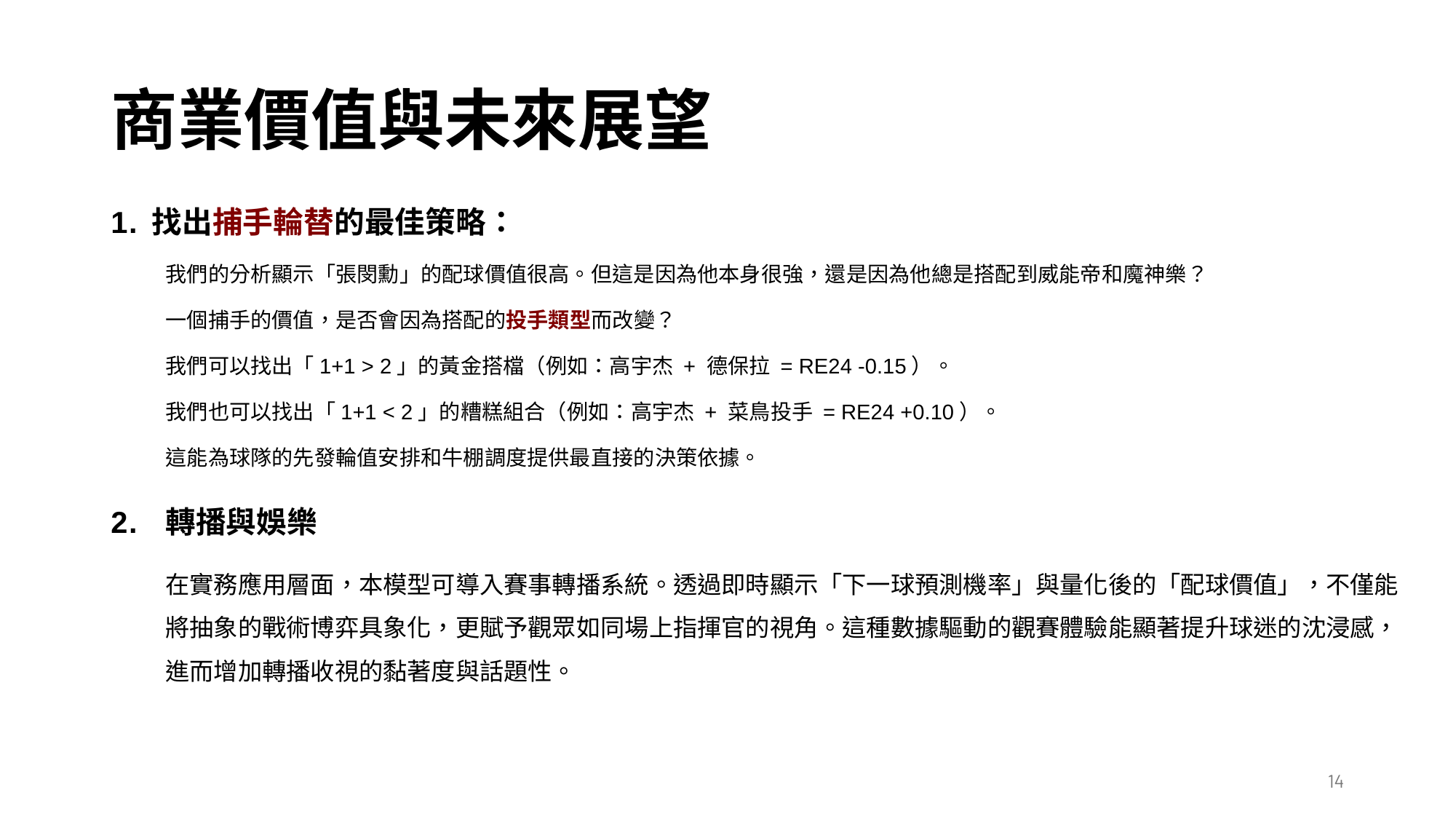

# 商業價值與未來展望
找出捕手輪替的最佳策略：
我們的分析顯示「張閔勳」的配球價值很高。但這是因為他本身很強，還是因為他總是搭配到威能帝和魔神樂？
一個捕手的價值，是否會因為搭配的投手類型而改變？
我們可以找出「1+1 > 2」的黃金搭檔（例如：高宇杰 + 德保拉 = RE24 -0.15）。
我們也可以找出「1+1 < 2」的糟糕組合（例如：高宇杰 + 菜鳥投手 = RE24 +0.10）。
這能為球隊的先發輪值安排和牛棚調度提供最直接的決策依據。
轉播與娛樂
在實務應用層面，本模型可導入賽事轉播系統。透過即時顯示「下一球預測機率」與量化後的「配球價值」，不僅能將抽象的戰術博弈具象化，更賦予觀眾如同場上指揮官的視角。這種數據驅動的觀賽體驗能顯著提升球迷的沈浸感，進而增加轉播收視的黏著度與話題性。

14